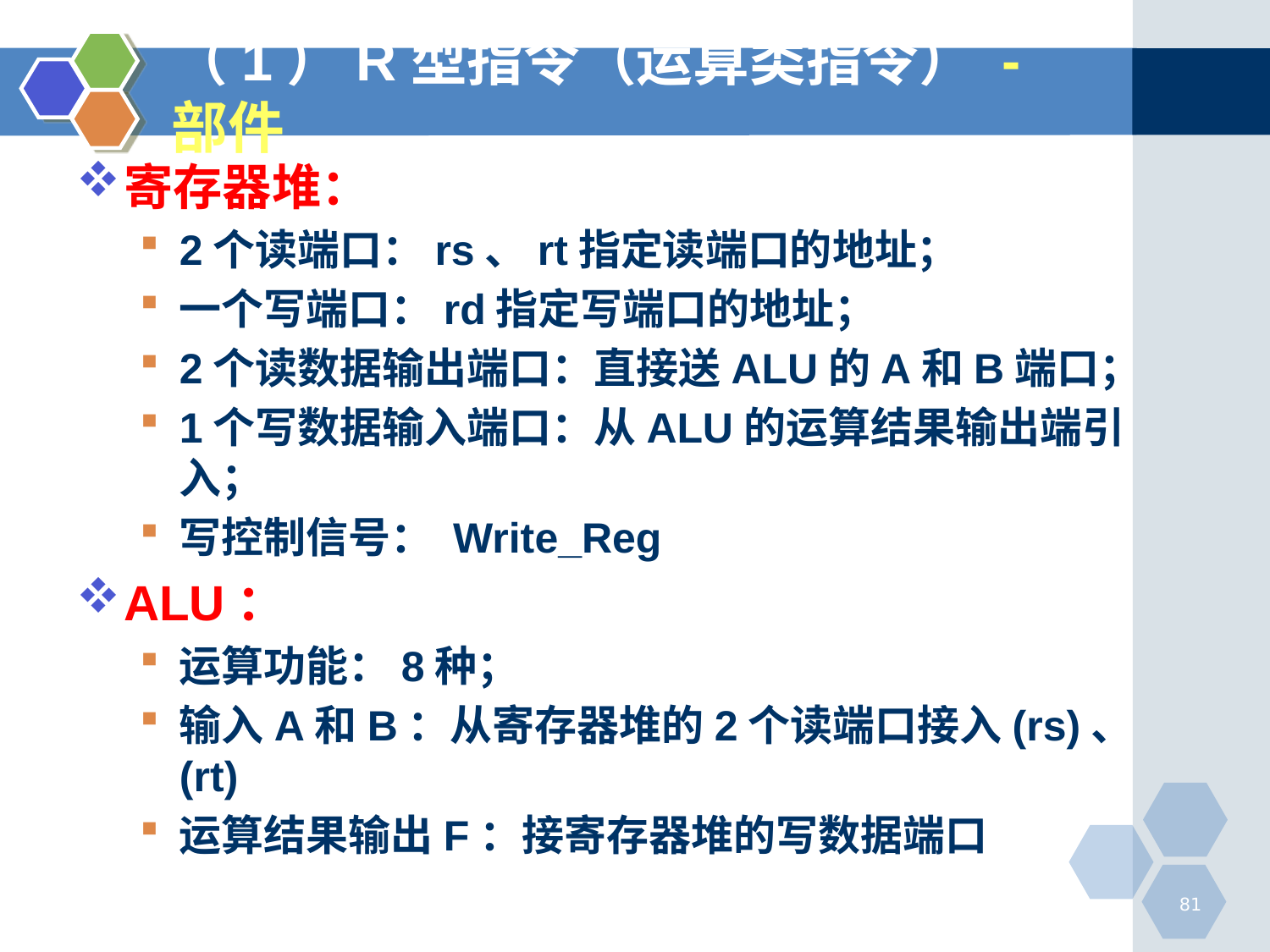

# （1）R型指令（运算类指令） -部件
寄存器堆：
2个读端口：rs、rt指定读端口的地址；
一个写端口：rd指定写端口的地址；
2个读数据输出端口：直接送ALU的A和B端口；
1个写数据输入端口：从ALU的运算结果输出端引入；
写控制信号： Write_Reg
ALU：
运算功能：8种；
输入A和B：从寄存器堆的2个读端口接入(rs)、(rt)
运算结果输出F：接寄存器堆的写数据端口

81